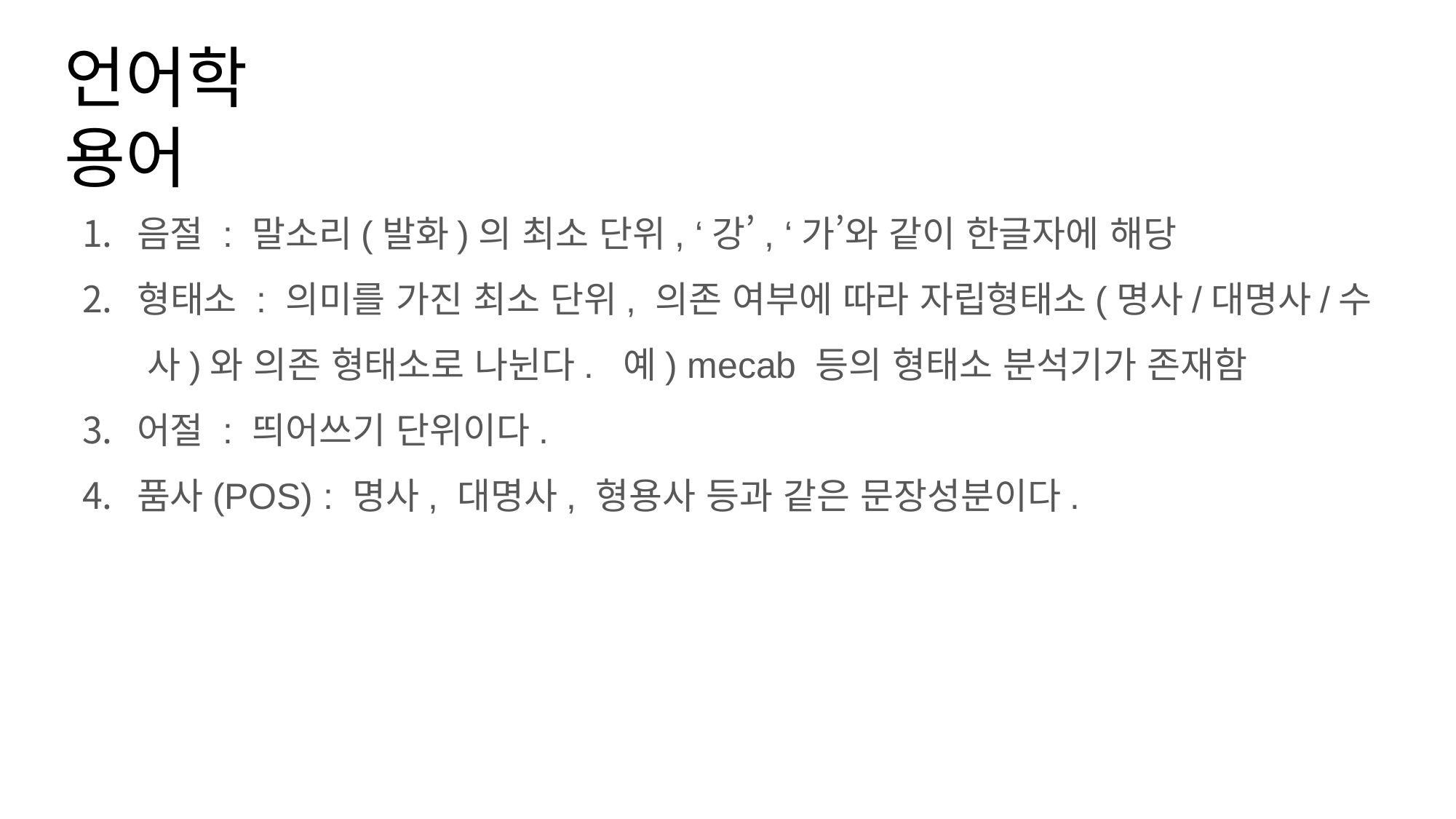

# 언어학 용어
음절 : 말소리(발화)의 최소 단위, ‘강’, ‘가’와 같이 한글자에 해당
형태소 : 의미를 가진 최소 단위, 의존 여부에 따라 자립형태소(명사/대명사/수  사)와 의존 형태소로 나뉜다. 예) mecab 등의 형태소 분석기가 존재함
어절 : 띄어쓰기 단위이다.
품사(POS) : 명사, 대명사, 형용사 등과 같은 문장성분이다.